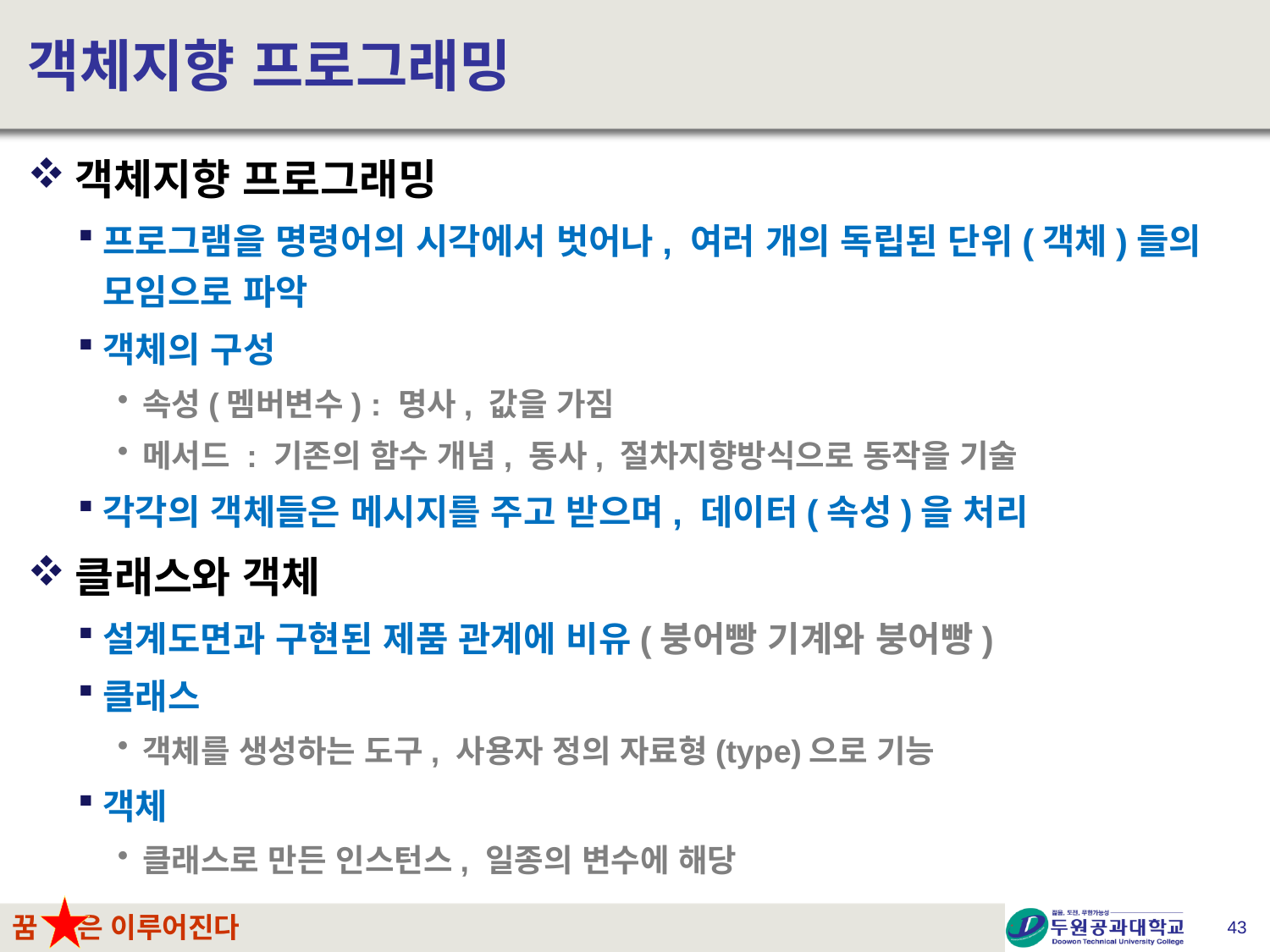

# 객체지향 프로그래밍
객체지향 프로그래밍
프로그램을 명령어의 시각에서 벗어나, 여러 개의 독립된 단위(객체)들의 모임으로 파악
객체의 구성
속성(멤버변수) : 명사, 값을 가짐
메서드 : 기존의 함수 개념, 동사, 절차지향방식으로 동작을 기술
각각의 객체들은 메시지를 주고 받으며, 데이터(속성)을 처리
클래스와 객체
설계도면과 구현된 제품 관계에 비유(붕어빵 기계와 붕어빵)
클래스
객체를 생성하는 도구, 사용자 정의 자료형(type)으로 기능
객체
클래스로 만든 인스턴스, 일종의 변수에 해당
43